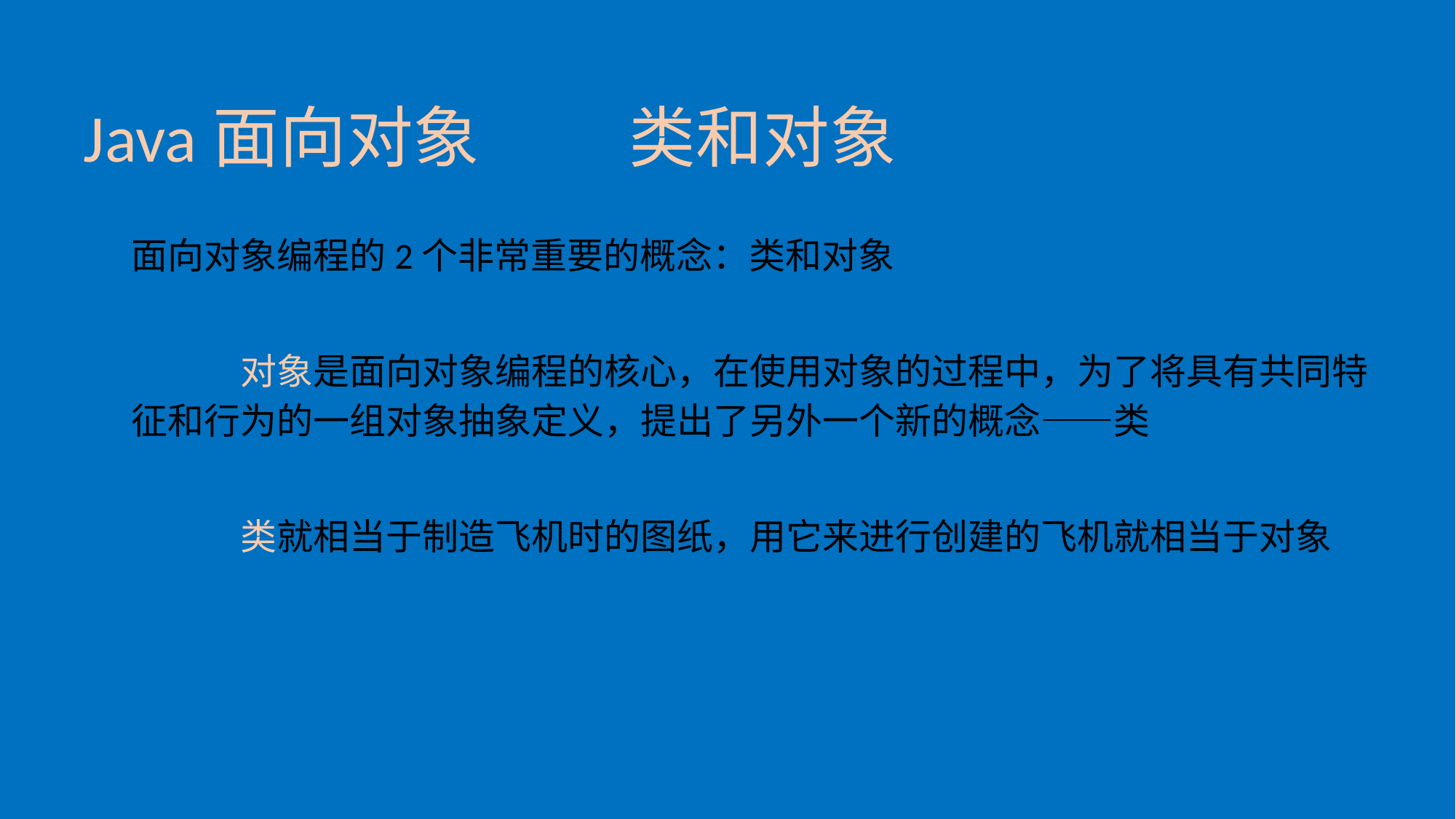

# Java面向对象		类和对象
面向对象编程的2个非常重要的概念：类和对象

	对象是面向对象编程的核心，在使用对象的过程中，为了将具有共同特征和行为的一组对象抽象定义，提出了另外一个新的概念——类

	类就相当于制造飞机时的图纸，用它来进行创建的飞机就相当于对象